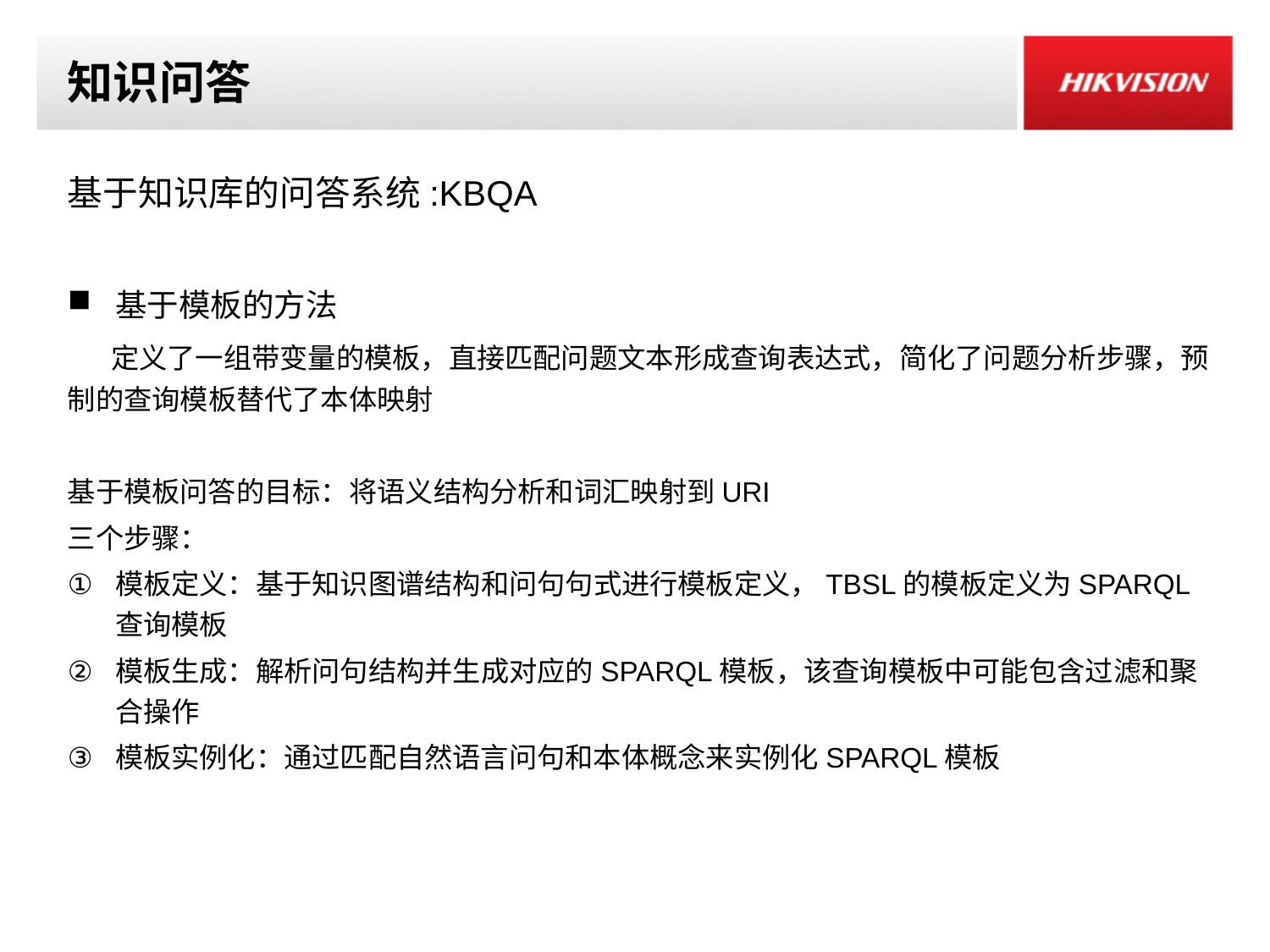

# 知识问答
基于知识库的问答系统:KBQA

基于模板的方法
     定义了一组带变量的模板，直接匹配问题文本形成查询表达式，简化了问题分析步骤，预制的查询模板替代了本体映射

基于模板问答的目标：将语义结构分析和词汇映射到URI
三个步骤：
模板定义：基于知识图谱结构和问句句式进行模板定义，TBSL的模板定义为SPARQL查询模板
模板生成：解析问句结构并生成对应的SPARQL模板，该查询模板中可能包含过滤和聚合操作
模板实例化：通过匹配自然语言问句和本体概念来实例化SPARQL模板